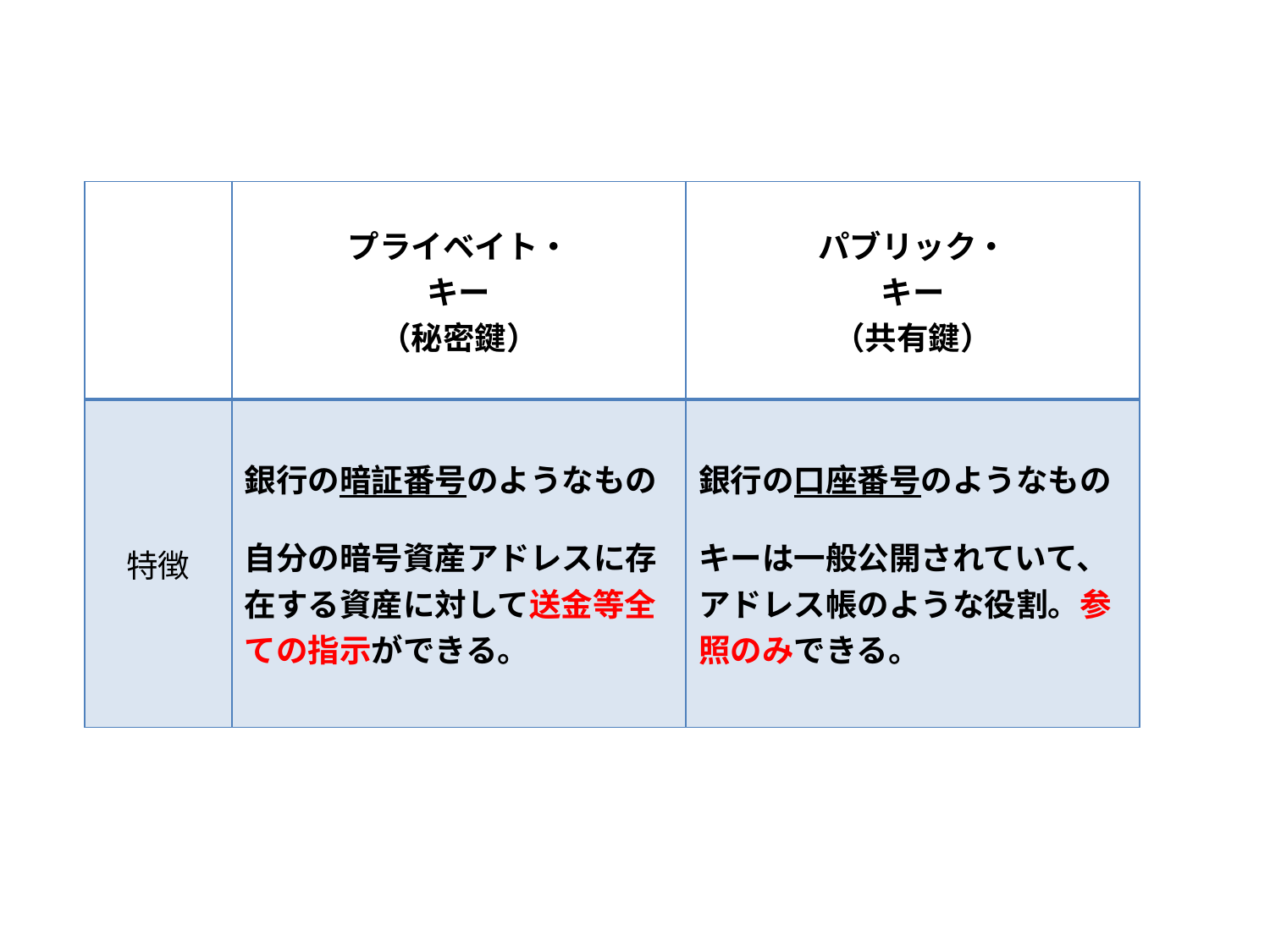

|  | プライベイト・ キー （秘密鍵） | パブリック・ キー （共有鍵） |
| --- | --- | --- |
| 特徴 | 銀行の暗証番号のようなもの 自分の暗号資産アドレスに存在する資産に対して送金等全ての指示ができる。 | 銀行の口座番号のようなもの キーは一般公開されていて、アドレス帳のような役割。参照のみできる。 |